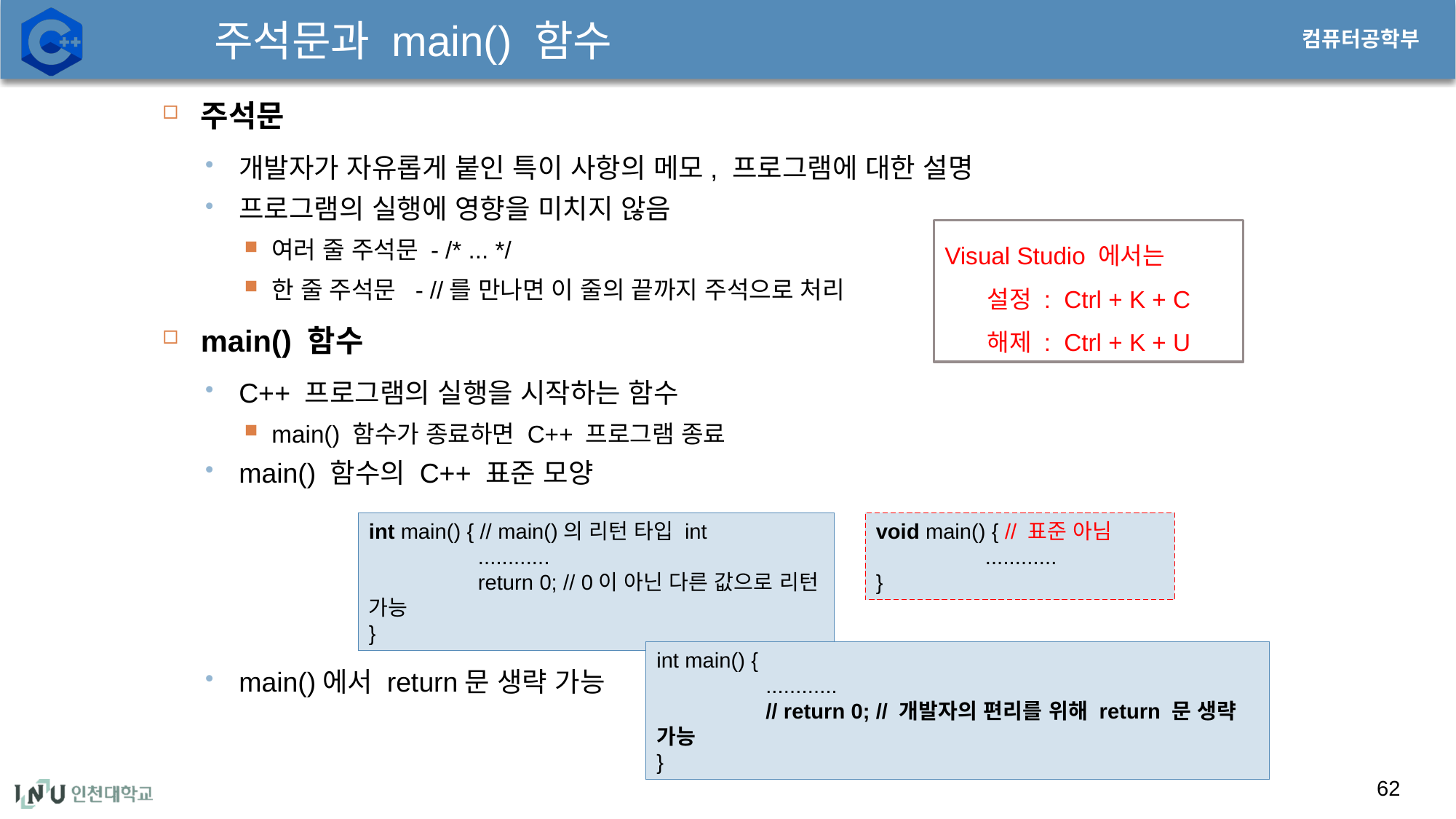

# 주석문과 main() 함수
주석문
개발자가 자유롭게 붙인 특이 사항의 메모, 프로그램에 대한 설명
프로그램의 실행에 영향을 미치지 않음
여러 줄 주석문 - /* ... */
한 줄 주석문  - //를 만나면 이 줄의 끝까지 주석으로 처리
main() 함수
C++ 프로그램의 실행을 시작하는 함수
main() 함수가 종료하면 C++ 프로그램 종료
main() 함수의 C++ 표준 모양

main()에서 return문 생략 가능

62
Visual Studio 에서는
설정 :  Ctrl + K + C
해제 :  Ctrl + K + U
int main() { // main()의 리턴 타입 int
	............
	return 0; // 0이 아닌 다른 값으로 리턴 가능
}
void main() { // 표준 아님
	............
}
int main() {
	............
	// return 0; // 개발자의 편리를 위해 return 문 생략 가능
}